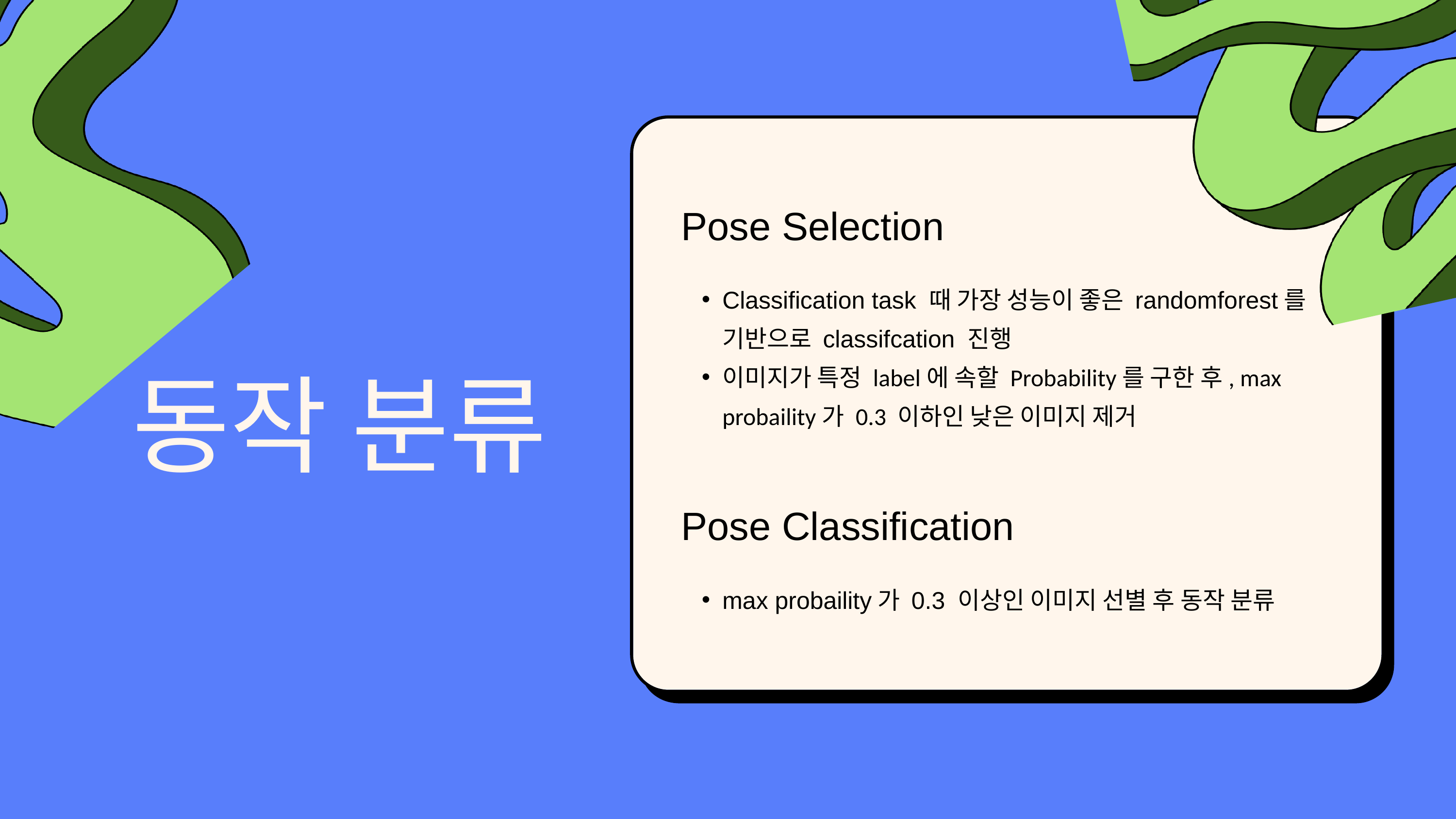

Pose Selection
Classification task 때 가장 성능이 좋은 randomforest를 기반으로 classifcation 진행
이미지가 특정 label에 속할 Probability를 구한 후, max probaility가 0.3 이하인 낮은 이미지 제거
동작 분류
Pose Classification
max probaility가 0.3 이상인 이미지 선별 후 동작 분류